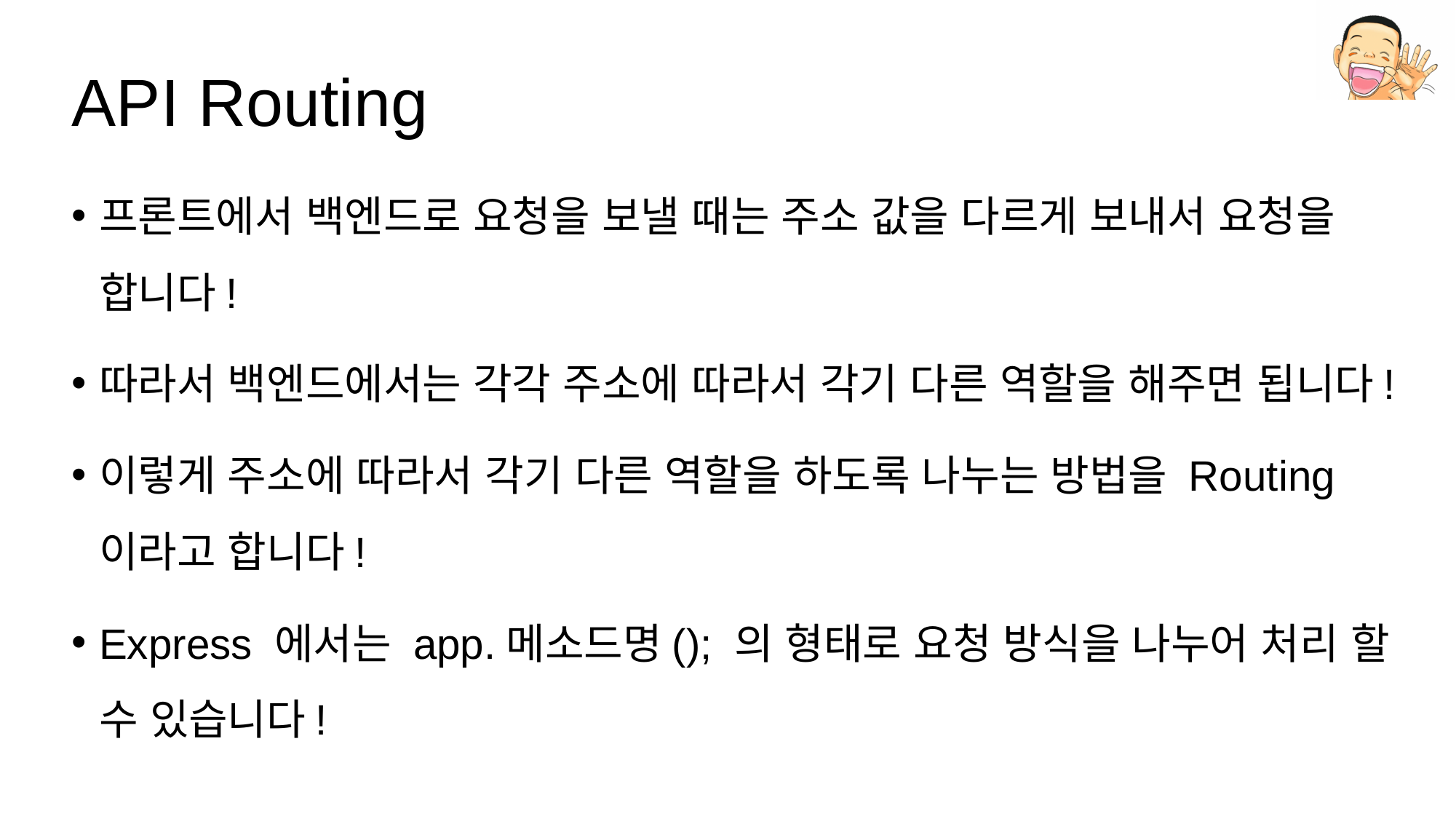

# API Routing
프론트에서 백엔드로 요청을 보낼 때는 주소 값을 다르게 보내서 요청을 합니다!
따라서 백엔드에서는 각각 주소에 따라서 각기 다른 역할을 해주면 됩니다!
이렇게 주소에 따라서 각기 다른 역할을 하도록 나누는 방법을 Routing 이라고 합니다!
Express 에서는 app.메소드명(); 의 형태로 요청 방식을 나누어 처리 할 수 있습니다!